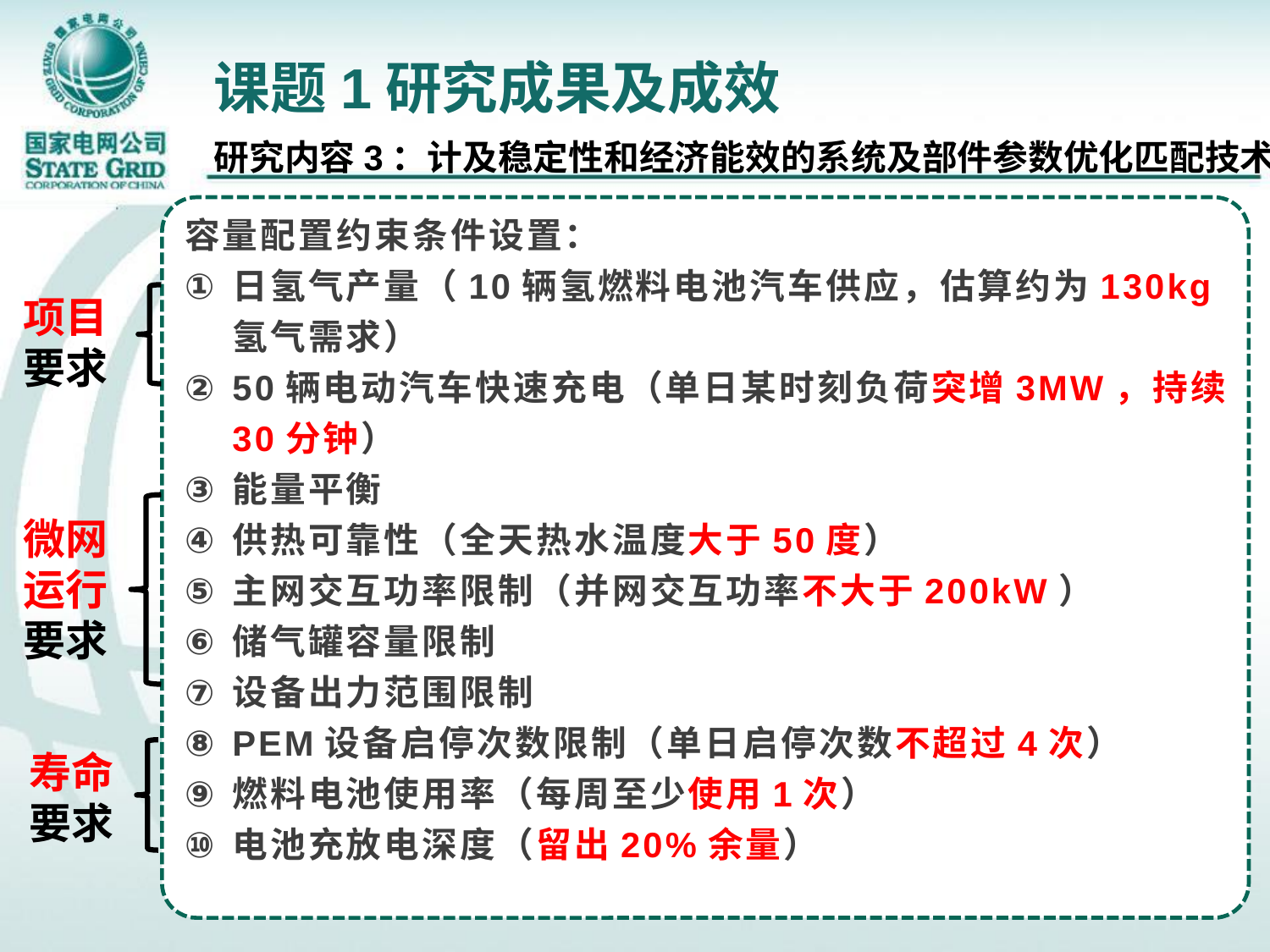

# 课题1研究成果及成效
研究内容3：计及稳定性和经济能效的系统及部件参数优化匹配技术
容量配置约束条件设置：
日氢气产量（10辆氢燃料电池汽车供应，估算约为130kg氢气需求）
50辆电动汽车快速充电（单日某时刻负荷突增3MW，持续30分钟）
能量平衡
供热可靠性（全天热水温度大于50度）
主网交互功率限制（并网交互功率不大于200kW）
储气罐容量限制
设备出力范围限制
PEM设备启停次数限制（单日启停次数不超过4次）
燃料电池使用率（每周至少使用1次）
电池充放电深度（留出20%余量）

项目要求

微网运行要求
寿命要求